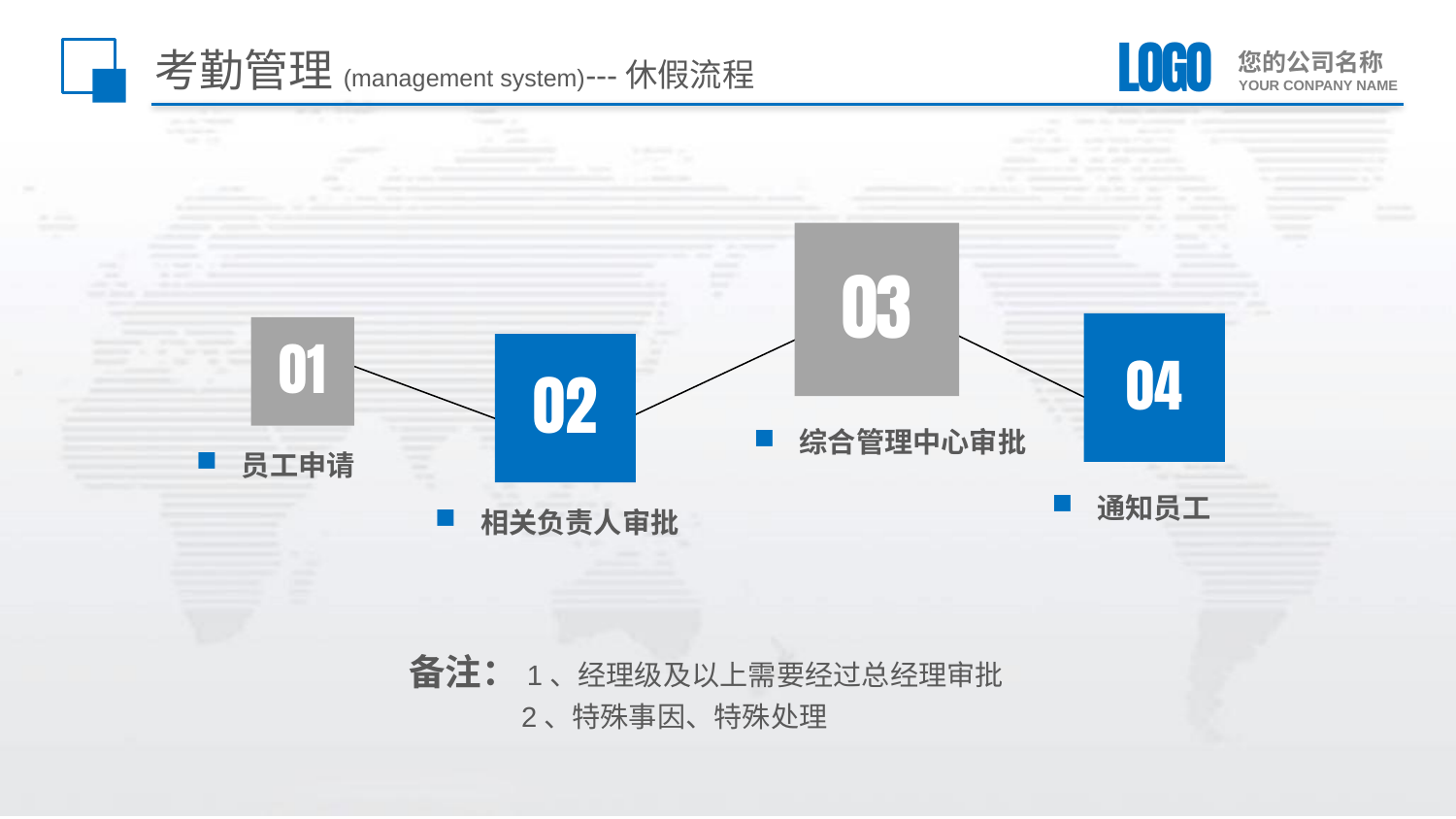

# 考勤管理(management system)---休假流程

03

04

01

02
综合管理中心审批
员工申请
通知员工
相关负责人审批
备注：1、经理级及以上需要经过总经理审批
              2、特殊事因、特殊处理